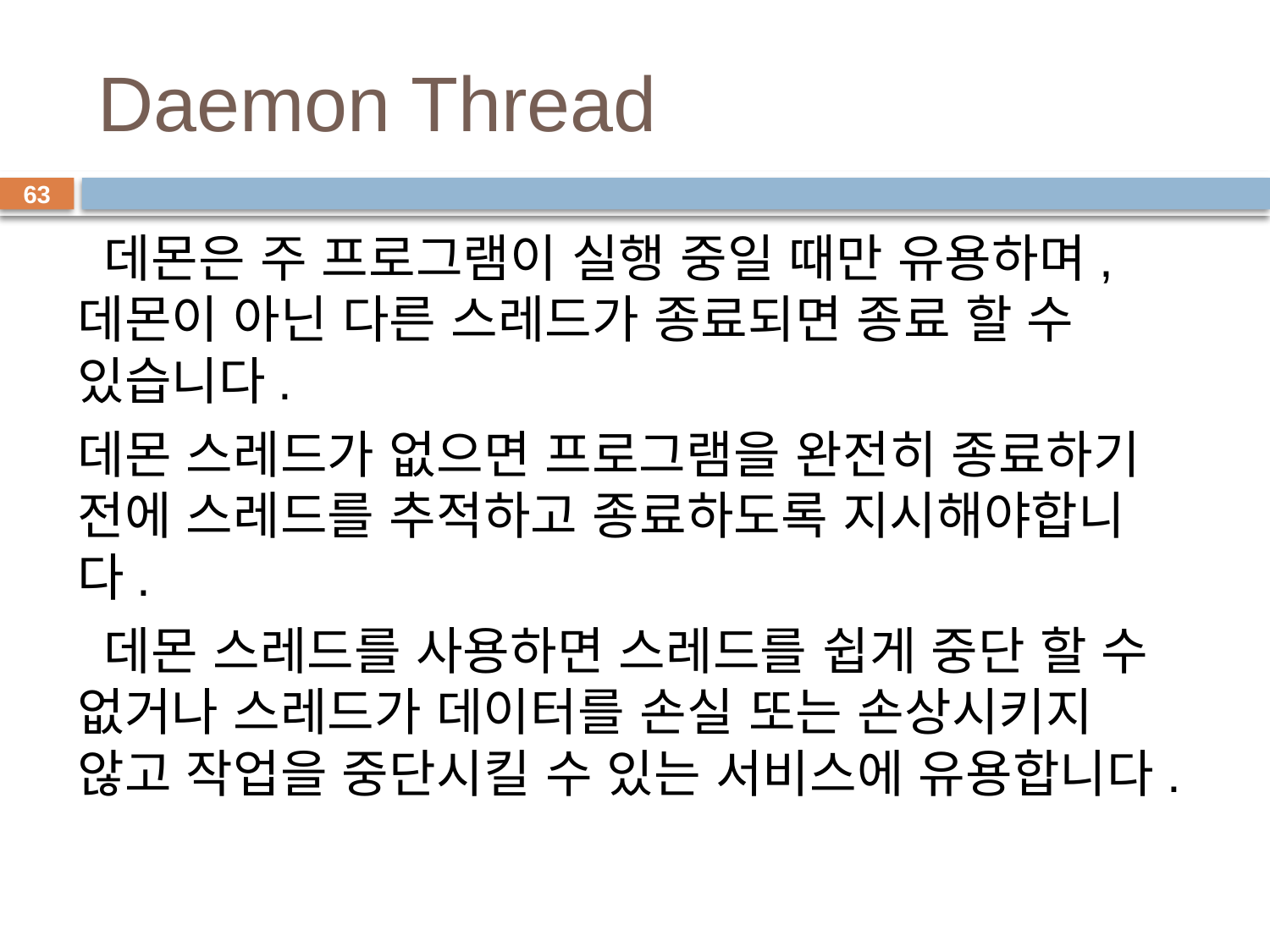

# Daemon Thread
63
 데몬은 주 프로그램이 실행 중일 때만 유용하며, 데몬이 아닌 다른 스레드가 종료되면 종료 할 수 있습니다.
데몬 스레드가 없으면 프로그램을 완전히 종료하기 전에 스레드를 추적하고 종료하도록 지시해야합니다.
 데몬 스레드를 사용하면 스레드를 쉽게 중단 할 수 없거나 스레드가 데이터를 손실 또는 손상시키지 않고 작업을 중단시킬 수 있는 서비스에 유용합니다.